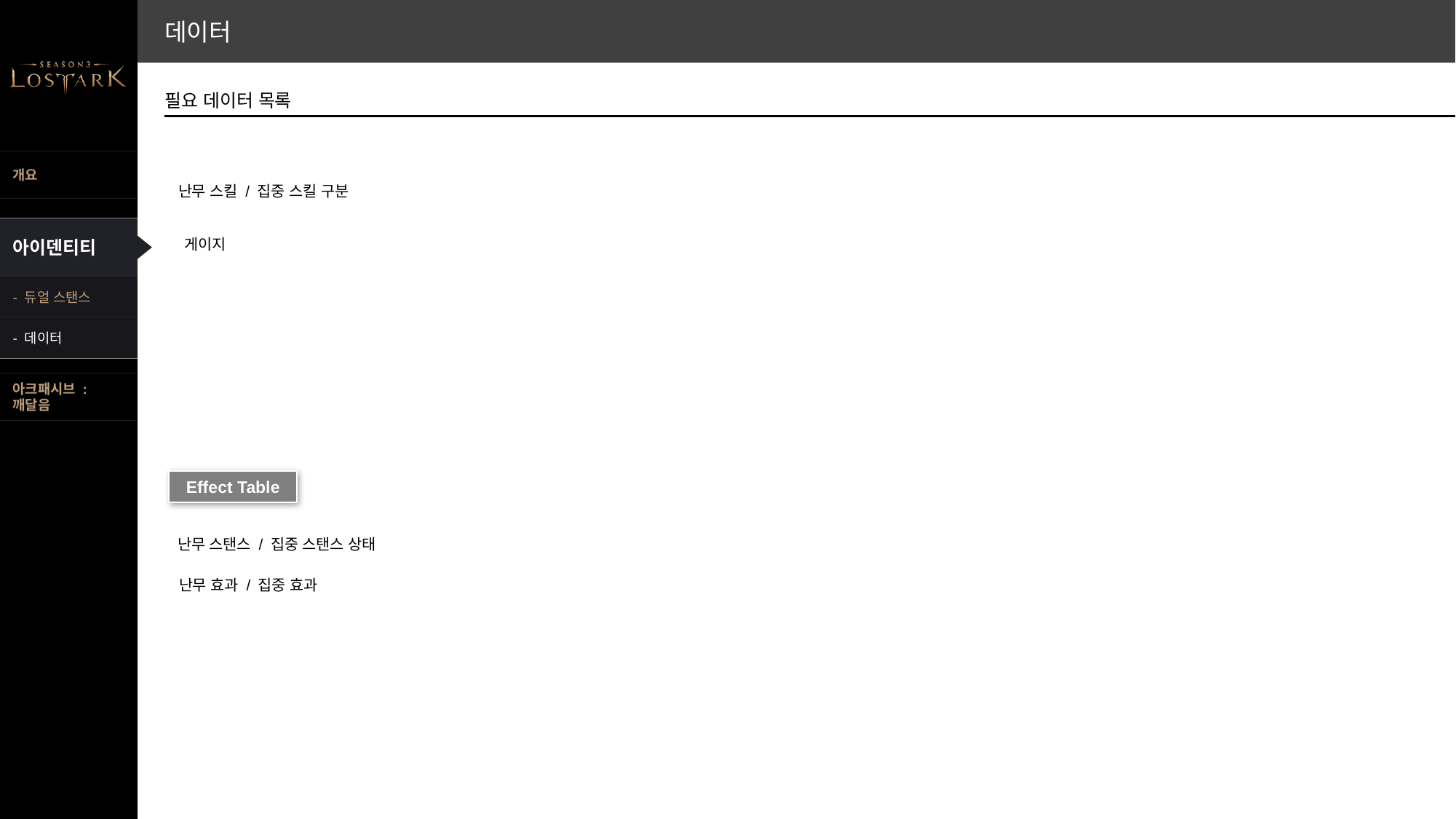

데이터
필요 데이터 목록
난무 스킬 / 집중 스킬 구분
게이지
- 듀얼 스탠스
- 데이터
Effect Table
난무 스탠스 / 집중 스탠스 상태
난무 효과 / 집중 효과